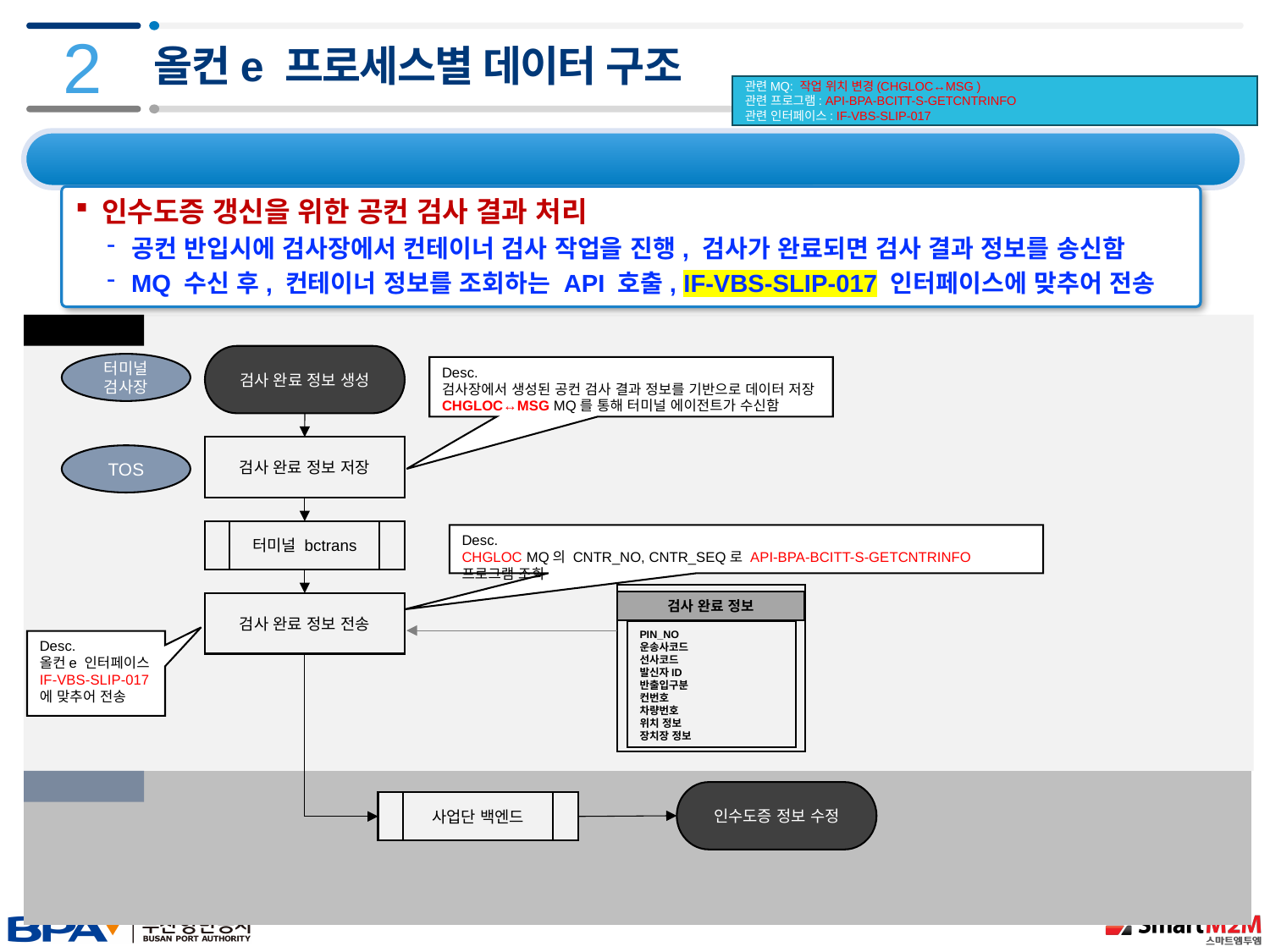

2
올컨e 프로세스별 데이터 구조
관련MQ: 작업 위치 변경(CHGLOC↔MSG )
관련 프로그램: API-BPA-BCITT-S-GETCNTRINFO
관련 인터페이스: IF-VBS-SLIP-017
2.4 데이터 구조 및 프로세스 – 8) 공컨 검사 결과
인수도증 갱신을 위한 공컨 검사 결과 처리
공컨 반입시에 검사장에서 컨테이너 검사 작업을 진행, 검사가 완료되면 검사 결과 정보를 송신함
MQ 수신 후, 컨테이너 정보를 조회하는 API 호출, IF-VBS-SLIP-017 인터페이스에 맞추어 전송

터미널 IDC
검사 완료 정보 생성
터미널
검사장
Desc.
검사장에서 생성된 공컨 검사 결과 정보를 기반으로 데이터 저장
CHGLOC↔MSG MQ를 통해 터미널 에이전트가 수신함
검사 완료 정보 저장
TOS
터미널 bctrans
Desc.
CHGLOC MQ의 CNTR_NO, CNTR_SEQ로 API-BPA-BCITT-S-GETCNTRINFO 프로그램 조회

검사 완료 정보
PIN_NO
운송사코드
선사코드
발신자ID
반출입구분
컨번호
차량번호
위치 정보
장치장 정보
검사 완료 정보 전송
Desc.
올컨e 인터페이스 IF-VBS-SLIP-017
에 맞추어 전송
사업단 IDC

인수도증 정보 수정
사업단 백엔드